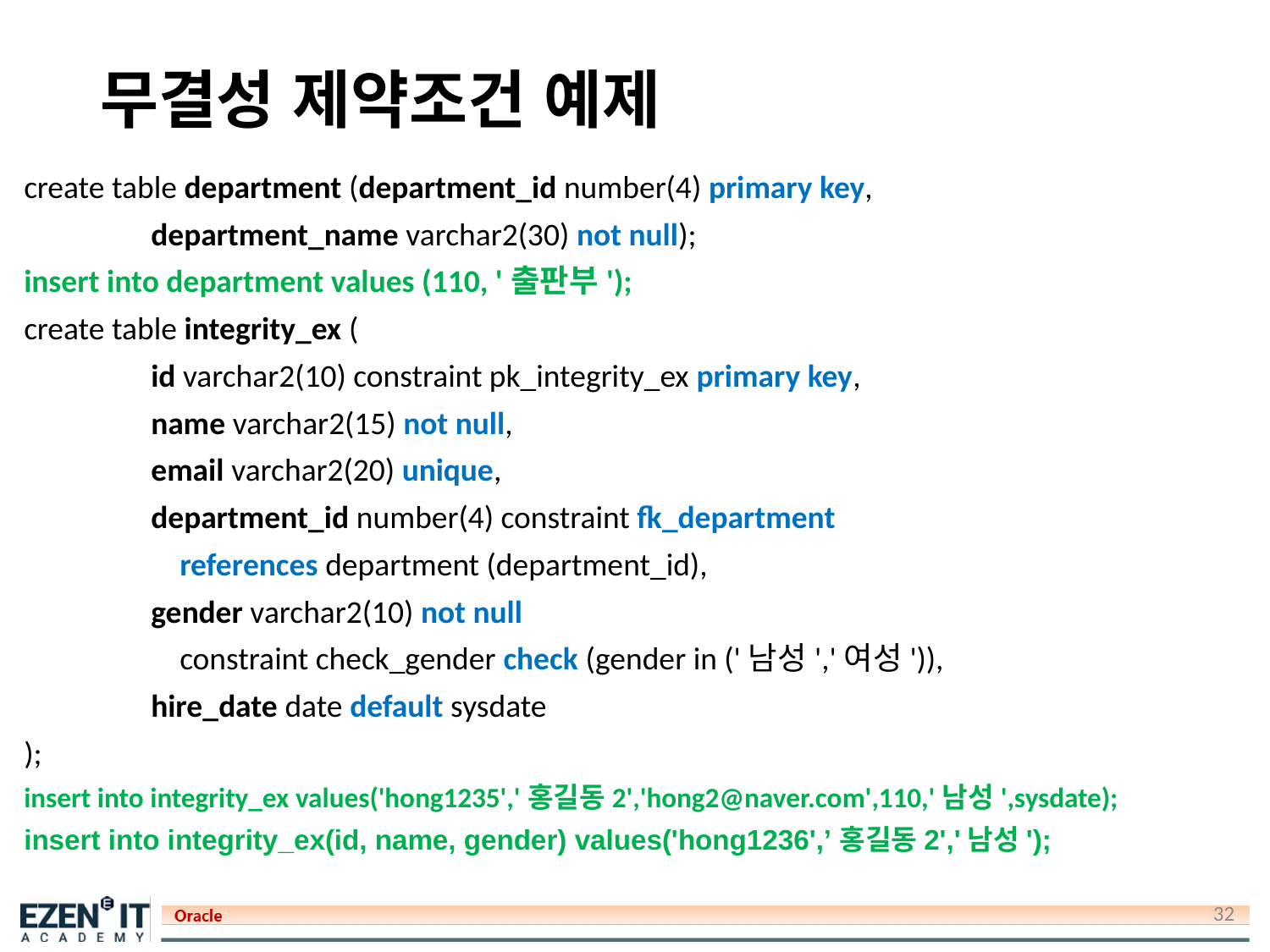

# 무결성 제약조건 예제
create table department (department_id number(4) primary key,
    	department_name varchar2(30) not null);
insert into department values (110, '출판부');
create table integrity_ex (
	id varchar2(10) constraint pk_integrity_ex primary key,
	name varchar2(15) not null,
	email varchar2(20) unique,
	department_id number(4) constraint fk_department
	    references department (department_id),
	gender varchar2(10) not null
	    constraint check_gender check (gender in ('남성','여성')),
	hire_date date default sysdate
);
insert into integrity_ex values('hong1235','홍길동2','hong2@naver.com',110,'남성',sysdate);
insert into integrity_ex(id, name, gender) values('hong1236',’홍길동2','남성');
32